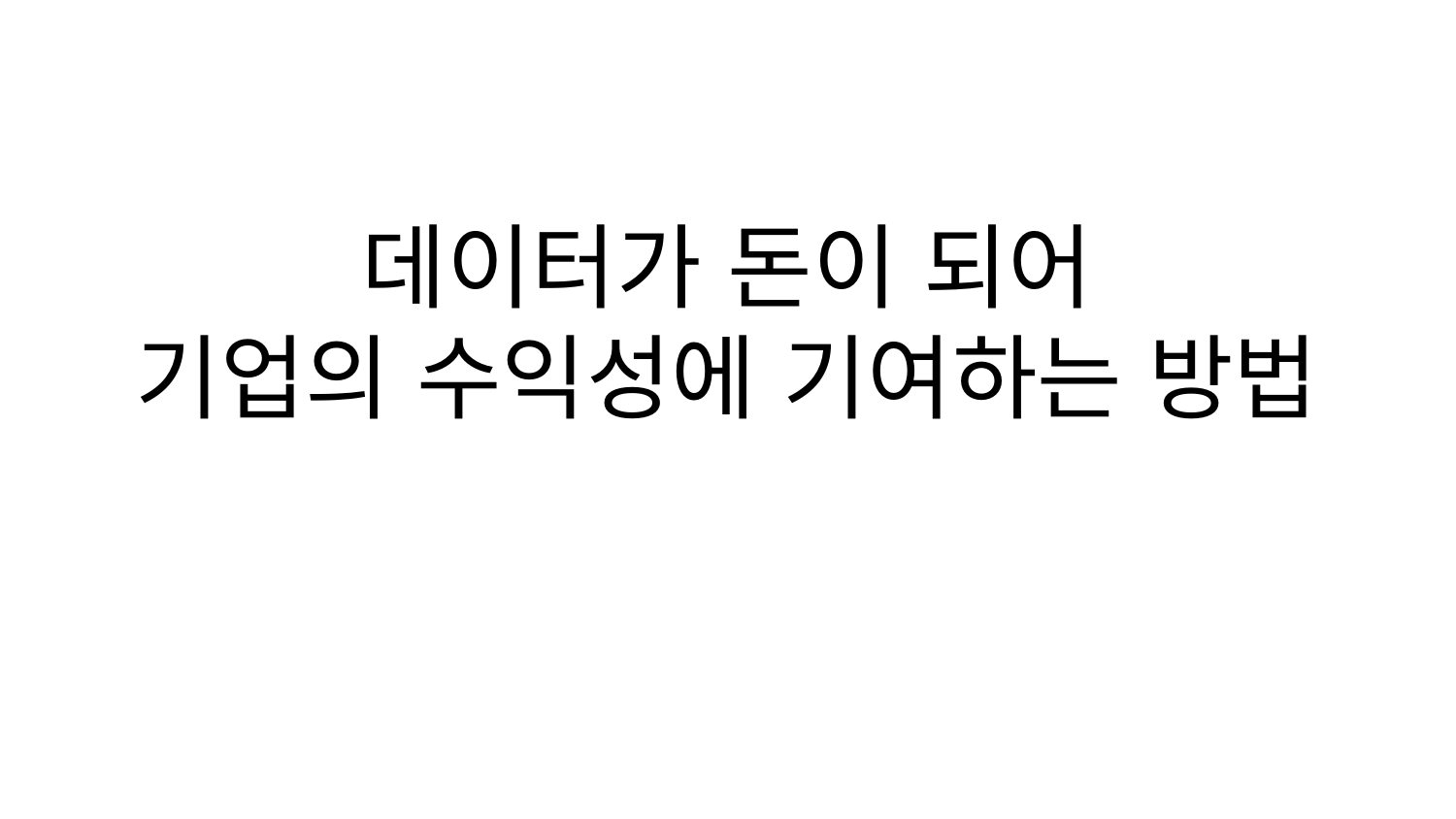

# 데이터가 돈이 되어
기업의 수익성에 기여하는 방법